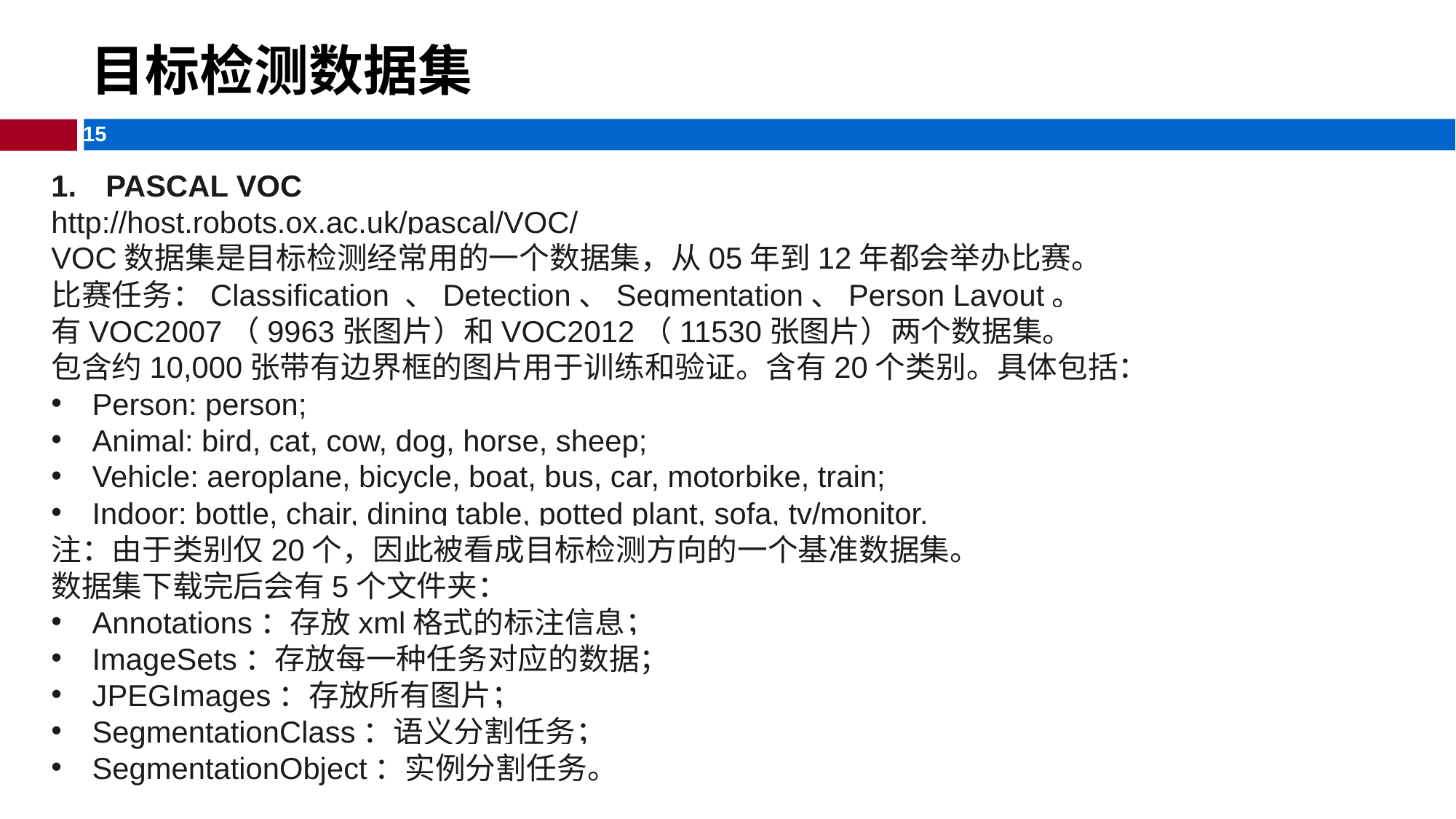

# 目标检测数据集
PASCAL VOC
http://host.robots.ox.ac.uk/pascal/VOC/
VOC数据集是目标检测经常用的一个数据集，从05年到12年都会举办比赛。
比赛任务：Classification 、Detection、Segmentation、Person Layout。
有VOC2007（9963张图片）和VOC2012（11530张图片）两个数据集。
包含约10,000张带有边界框的图片用于训练和验证。含有20个类别。具体包括：
Person: person;
Animal: bird, cat, cow, dog, horse, sheep;
Vehicle: aeroplane, bicycle, boat, bus, car, motorbike, train;
Indoor: bottle, chair, dining table, potted plant, sofa, tv/monitor.
注：由于类别仅20个，因此被看成目标检测方向的一个基准数据集。
数据集下载完后会有5个文件夹：
Annotations：存放xml格式的标注信息；
ImageSets：存放每一种任务对应的数据；
JPEGImages：存放所有图片；
SegmentationClass：语义分割任务；
SegmentationObject：实例分割任务。